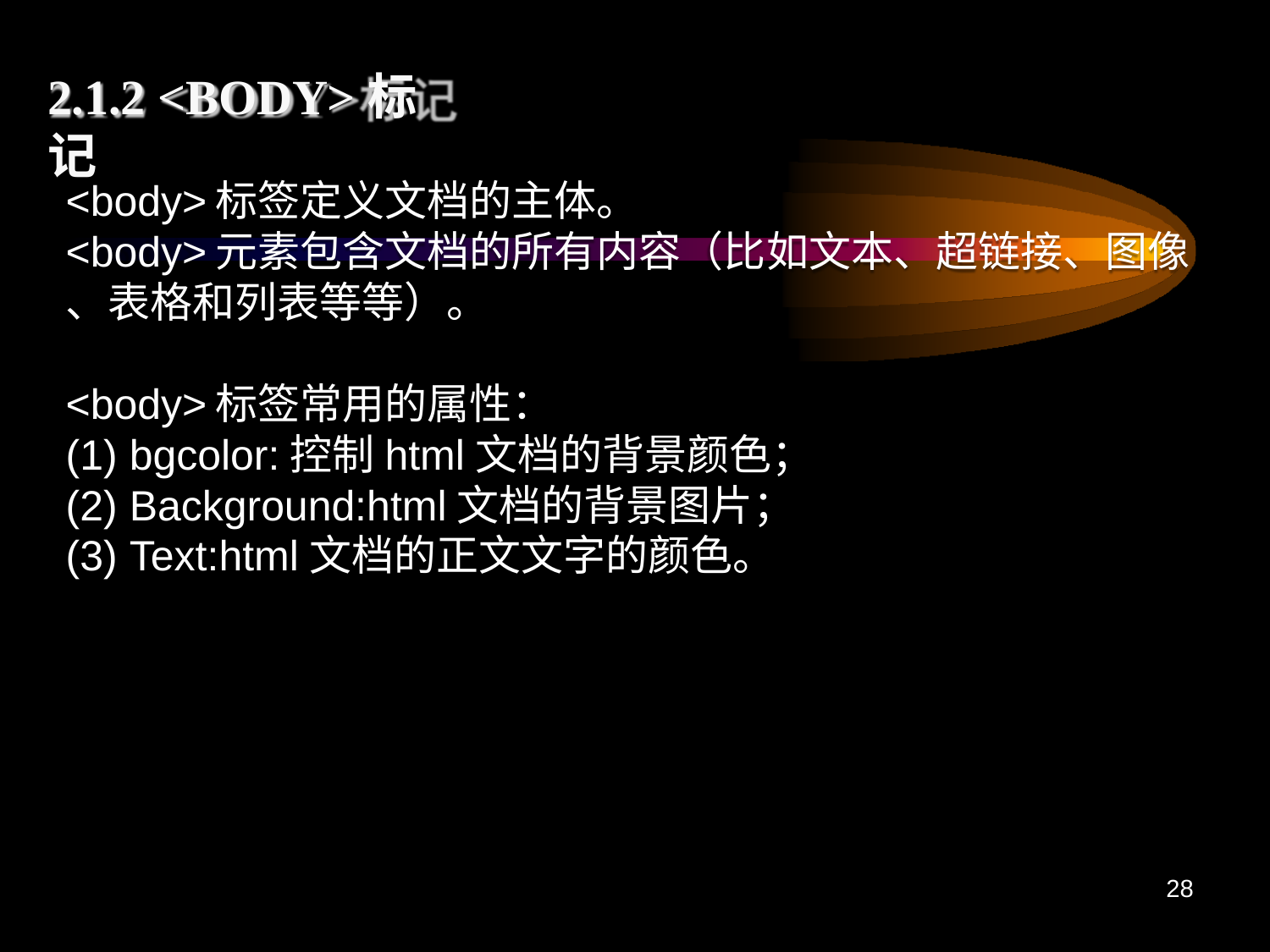

# 2.1.2 <BODY>标记

<body>	标签定义文档的主体。
<body>	元素包含文档的所有内容（比如文本、超链接、图像
、表格和列表等等）。

<body>	标签常用的属性：
bgcolor:控制html文档的背景颜色；
Background:html文档的背景图片；
Text:html文档的正文文字的颜色。

28